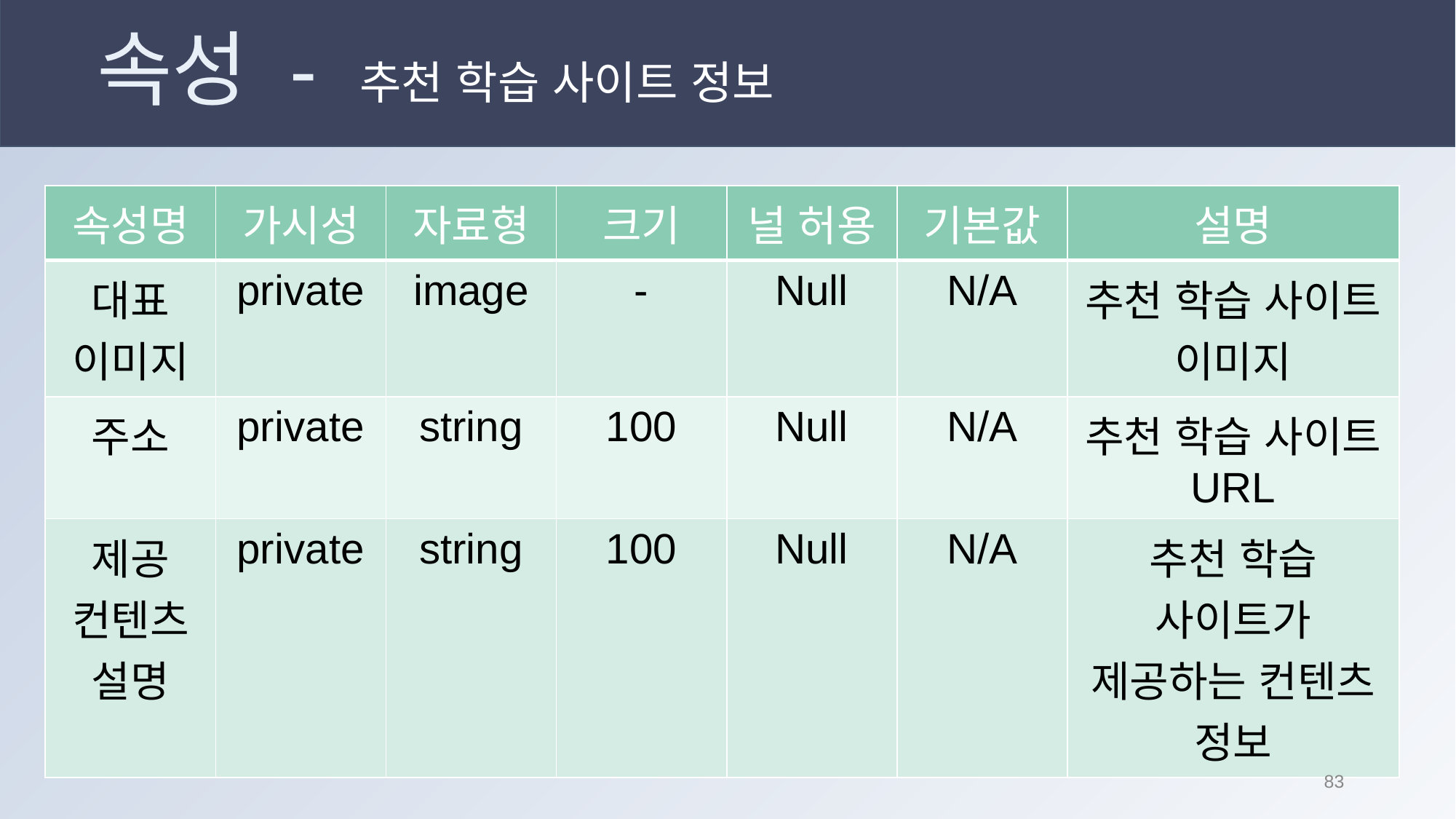

# 속성 - 추천 학습 사이트 정보

| 속성명 | 가시성 | 자료형 | 크기 | 널 허용 | 기본값 | 설명 |
| --- | --- | --- | --- | --- | --- | --- |
| 대표 이미지 | private | image | - | Null | N/A | 추천 학습 사이트 이미지 |
| 주소 | private | string | 100 | Null | N/A | 추천 학습 사이트 URL |
| 제공 컨텐츠 설명 | private | string | 100 | Null | N/A | 추천 학습 사이트가 제공하는 컨텐츠 정보 |
83